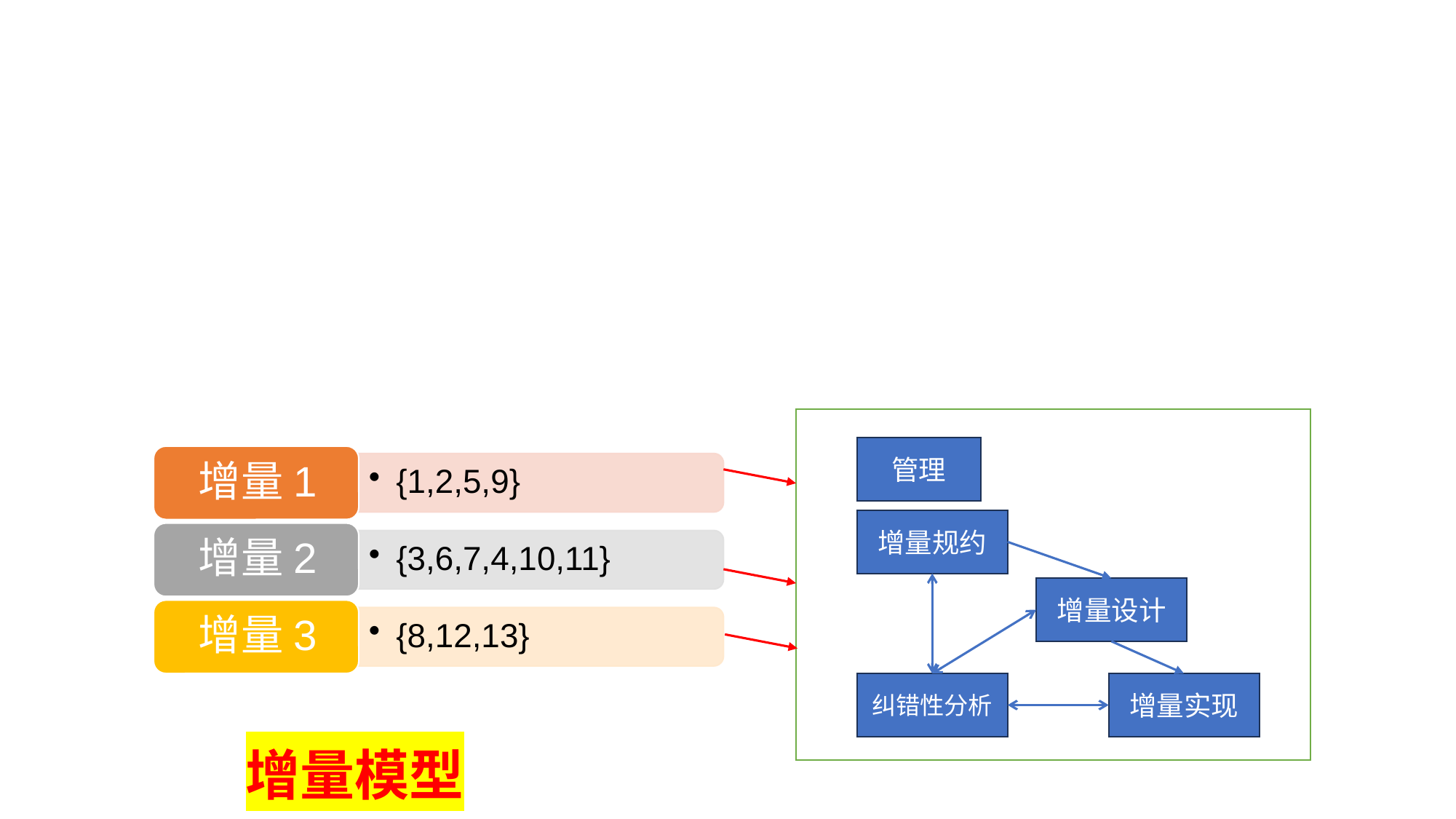

管理
{1,2,5,9}
增量1
{3,6,7,4,10,11}
增量2
{8,12,13}
增量3
增量规约
增量设计
纠错性分析
增量实现
增量模型